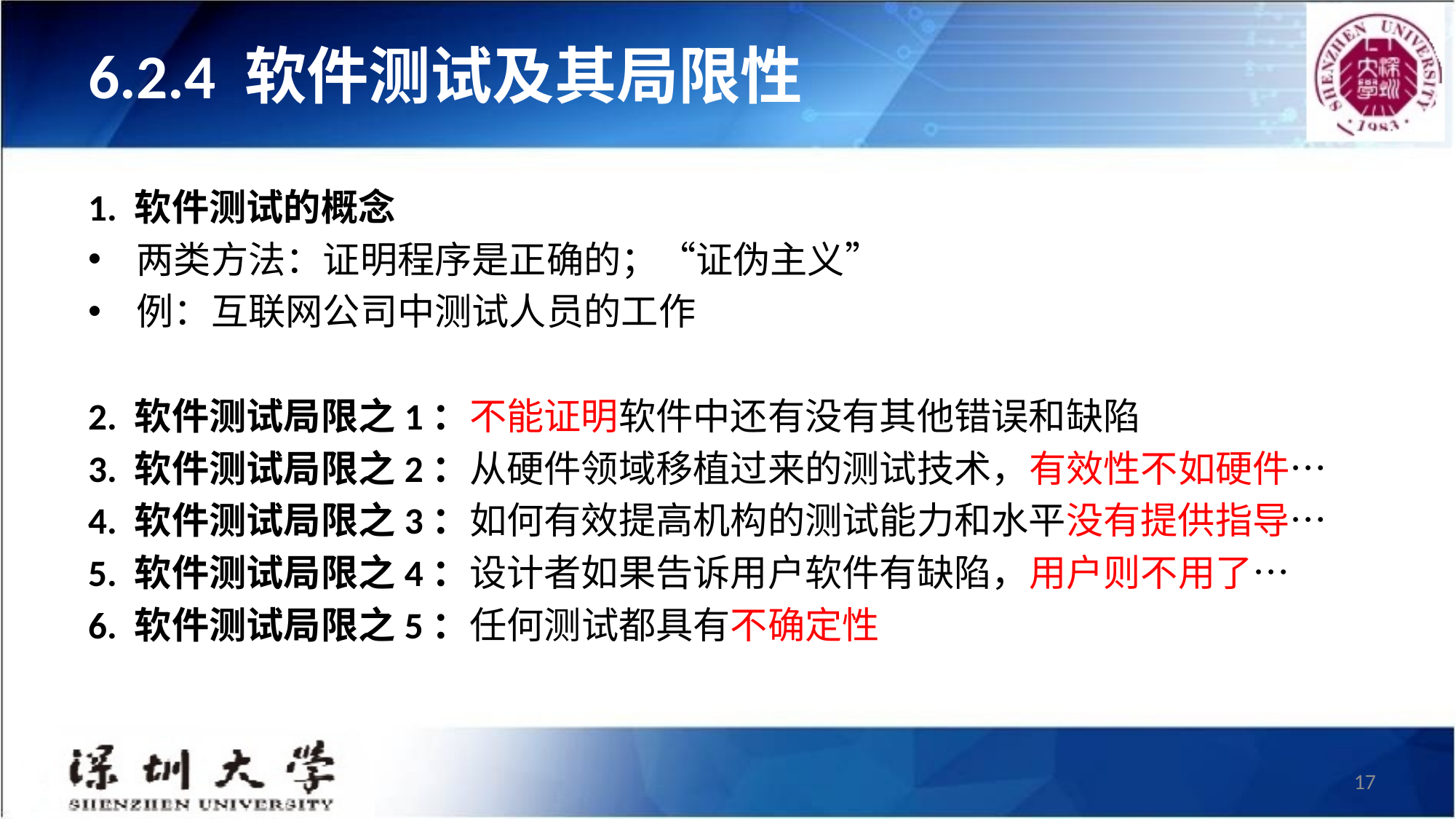

# 6.2.4 软件测试及其局限性
1. 软件测试的概念
两类方法：证明程序是正确的；“证伪主义”
例：互联网公司中测试人员的工作

2. 软件测试局限之1：不能证明软件中还有没有其他错误和缺陷
3. 软件测试局限之2：从硬件领域移植过来的测试技术，有效性不如硬件…
4. 软件测试局限之3：如何有效提高机构的测试能力和水平没有提供指导…
5. 软件测试局限之4：设计者如果告诉用户软件有缺陷，用户则不用了…
6. 软件测试局限之5：任何测试都具有不确定性

17